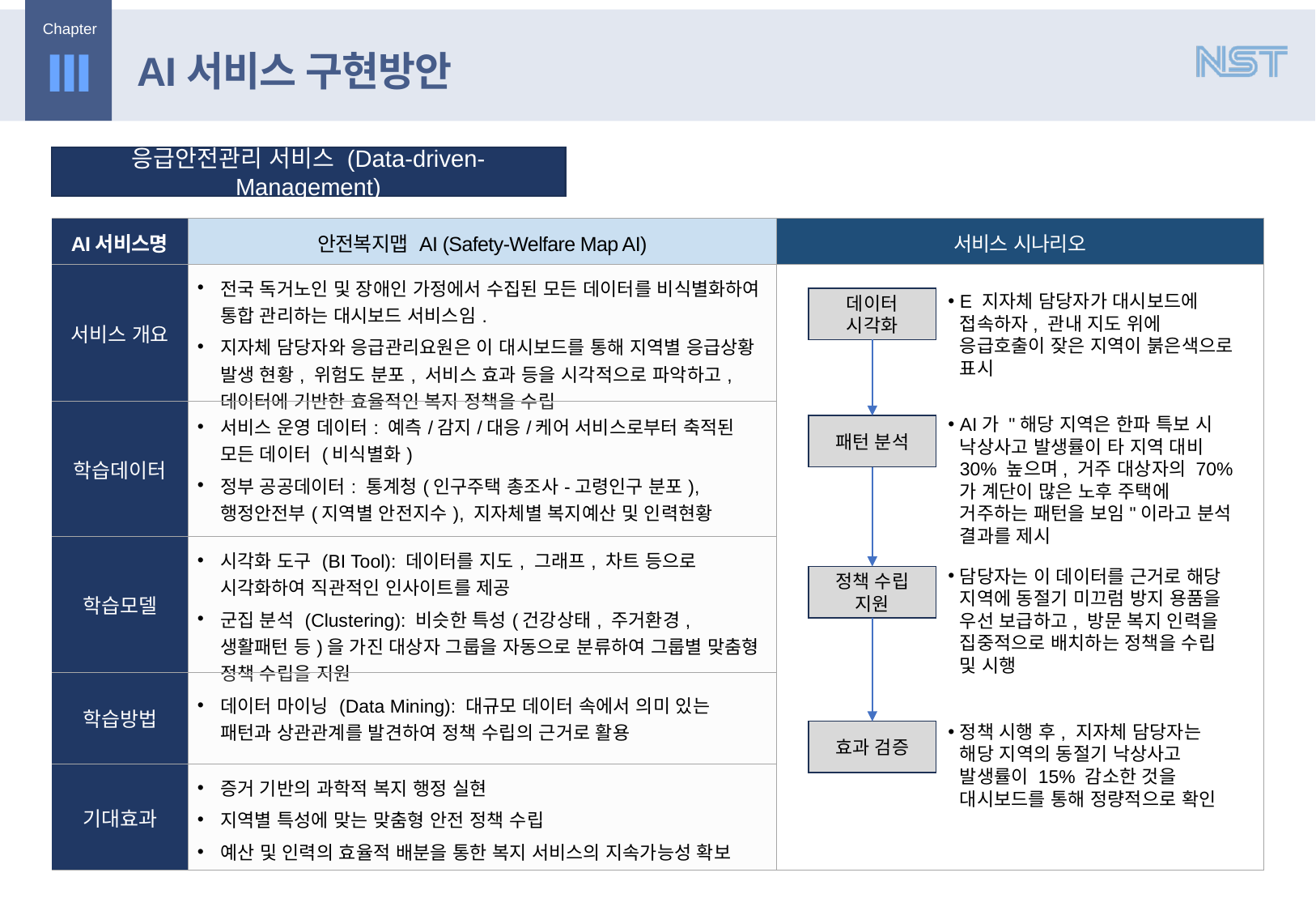

Ⅲ
AI서비스 구현방안
응급안전관리 서비스 (Data-driven-Management)
| AI서비스명 | 안전복지맵 AI (Safety-Welfare Map AI) | 서비스 시나리오 |
| --- | --- | --- |
| 서비스 개요 | 전국 독거노인 및 장애인 가정에서 수집된 모든 데이터를 비식별화하여 통합 관리하는 대시보드 서비스임. 지자체 담당자와 응급관리요원은 이 대시보드를 통해 지역별 응급상황 발생 현황, 위험도 분포, 서비스 효과 등을 시각적으로 파악하고, 데이터에 기반한 효율적인 복지 정책을 수립 |  |
| 학습데이터 | 서비스 운영 데이터: 예측/감지/대응/케어 서비스로부터 축적된 모든 데이터 (비식별화) 정부 공공데이터: 통계청(인구주택 총조사-고령인구 분포), 행정안전부(지역별 안전지수), 지자체별 복지예산 및 인력현황 |  |
| 학습모델 | 시각화 도구 (BI Tool): 데이터를 지도, 그래프, 차트 등으로 시각화하여 직관적인 인사이트를 제공 군집 분석 (Clustering): 비슷한 특성(건강상태, 주거환경, 생활패턴 등)을 가진 대상자 그룹을 자동으로 분류하여 그룹별 맞춤형 정책 수립을 지원 |  |
| 학습방법 | 데이터 마이닝 (Data Mining): 대규모 데이터 속에서 의미 있는 패턴과 상관관계를 발견하여 정책 수립의 근거로 활용 |  |
| 기대효과 | 증거 기반의 과학적 복지 행정 실현 지역별 특성에 맞는 맞춤형 안전 정책 수립 예산 및 인력의 효율적 배분을 통한 복지 서비스의 지속가능성 확보 |  |
E 지자체 담당자가 대시보드에 접속하자, 관내 지도 위에 응급호출이 잦은 지역이 붉은색으로 표시
데이터 시각화
AI가 "해당 지역은 한파 특보 시 낙상사고 발생률이 타 지역 대비 30% 높으며, 거주 대상자의 70%가 계단이 많은 노후 주택에 거주하는 패턴을 보임"이라고 분석 결과를 제시
패턴 분석
담당자는 이 데이터를 근거로 해당 지역에 동절기 미끄럼 방지 용품을 우선 보급하고, 방문 복지 인력을 집중적으로 배치하는 정책을 수립 및 시행
정책 수립 지원
정책 시행 후, 지자체 담당자는 해당 지역의 동절기 낙상사고 발생률이 15% 감소한 것을 대시보드를 통해 정량적으로 확인
효과 검증